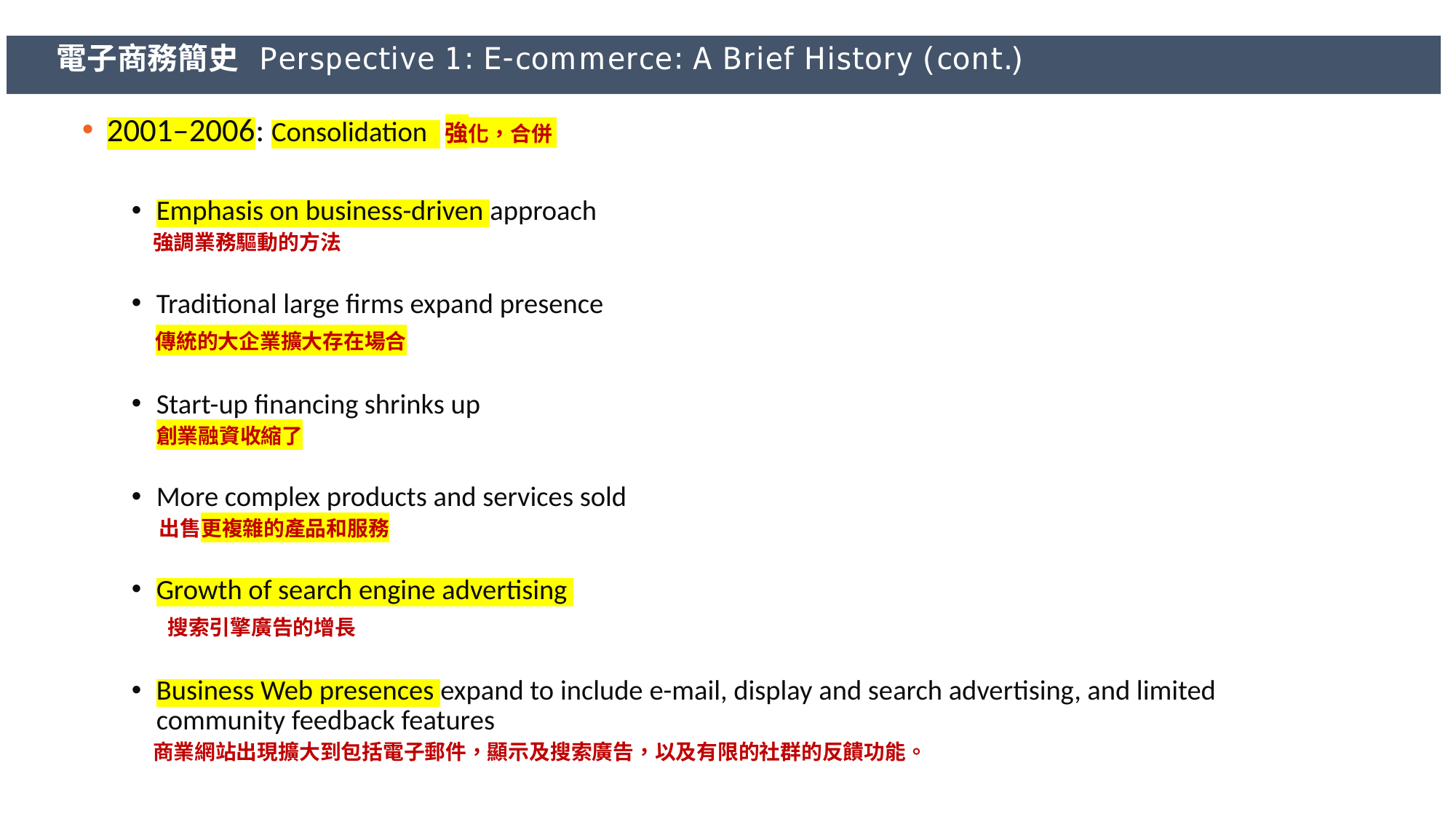

電子商務簡史  Perspective 1: E-commerce: A Brief History (cont.)

2001–2006: Consolidation  強化，合併

Emphasis on business-driven approach
     強調業務驅動的方法

Traditional large firms expand presence
   傳統的大企業擴大存在場合

Start-up financing shrinks up
      創業融資收縮了

More complex products and services sold
     出售更複雜的產品和服務

Growth of search engine advertising
     搜索引擎廣告的增長

Business Web presences expand to include e-mail, display and search advertising, and limited community feedback features
     商業網站出現擴大到包括電子郵件，顯示及搜索廣告，以及有限的社群的反饋功能。